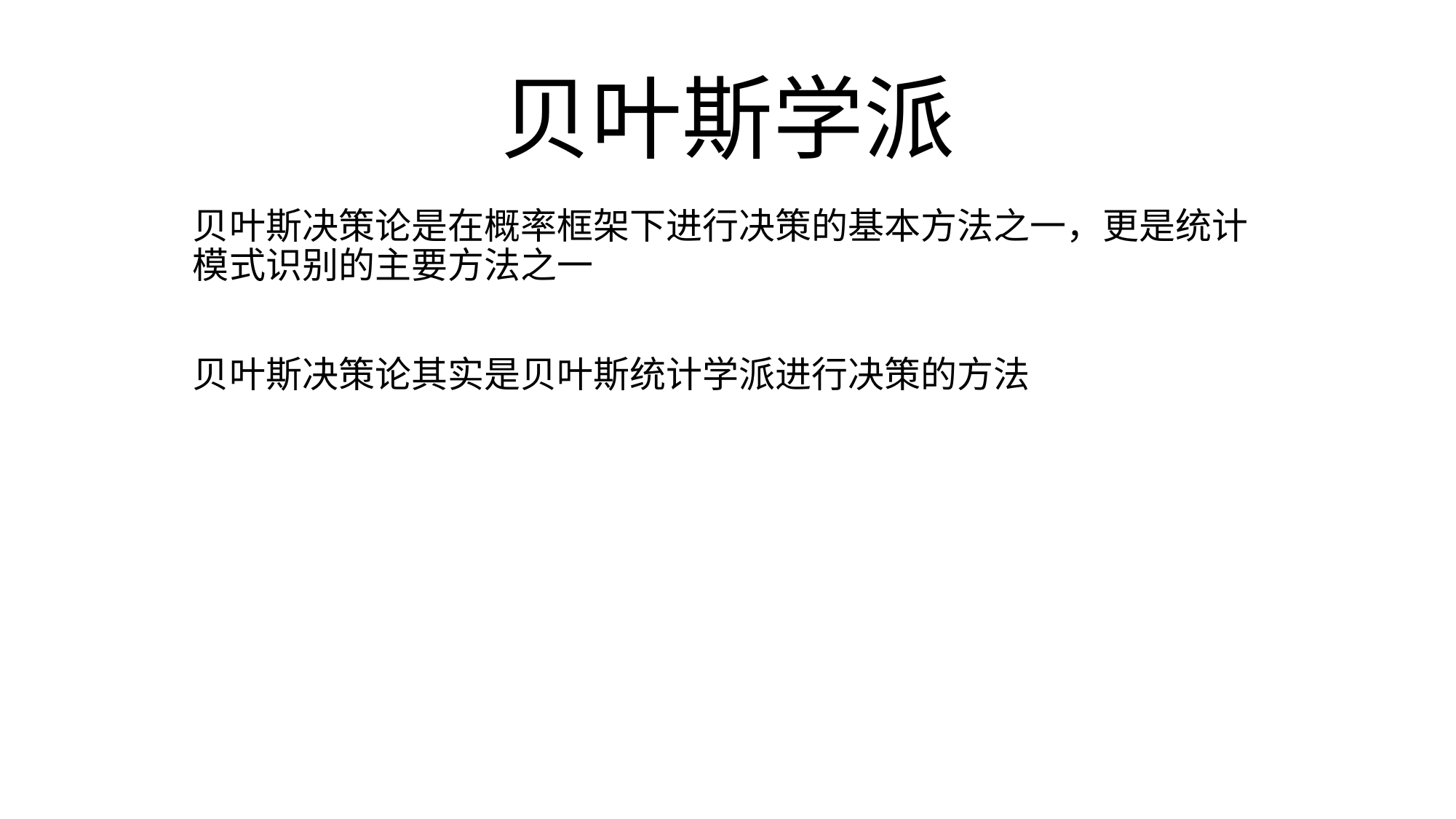

# 贝叶斯学派
贝叶斯决策论是在概率框架下进行决策的基本方法之一，更是统计模式识别的主要方法之一

贝叶斯决策论其实是贝叶斯统计学派进行决策的方法